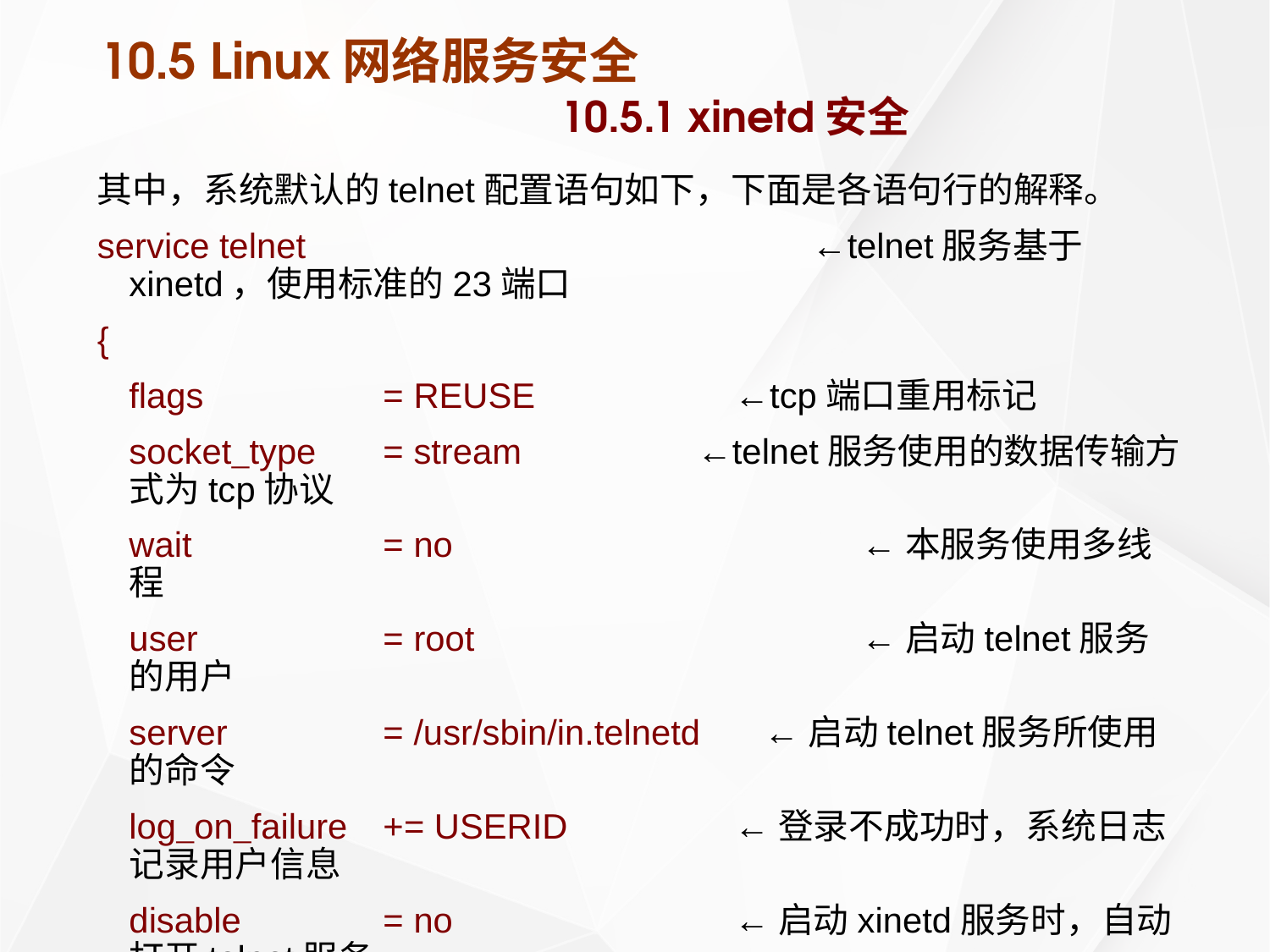

# 10.5 Linux网络服务安全 10.5.1 xinetd安全
其中，系统默认的telnet配置语句如下，下面是各语句行的解释。
service telnet		                               ←telnet服务基于xinetd，使用标准的23端口
{
	flags		= REUSE	          ←tcp端口重用标记
	socket_type	= stream                  ←telnet服务使用的数据传输方式为tcp协议
	wait		= no			          ←本服务使用多线程
	user		= root			          ←启动telnet服务的用户
	server		= /usr/sbin/in.telnetd	←启动telnet服务所使用的命令
	log_on_failure	+= USERID	          ←登录不成功时，系统日志记录用户信息
	disable		= no		          ←启动xinetd服务时，自动打开telnet服务
}